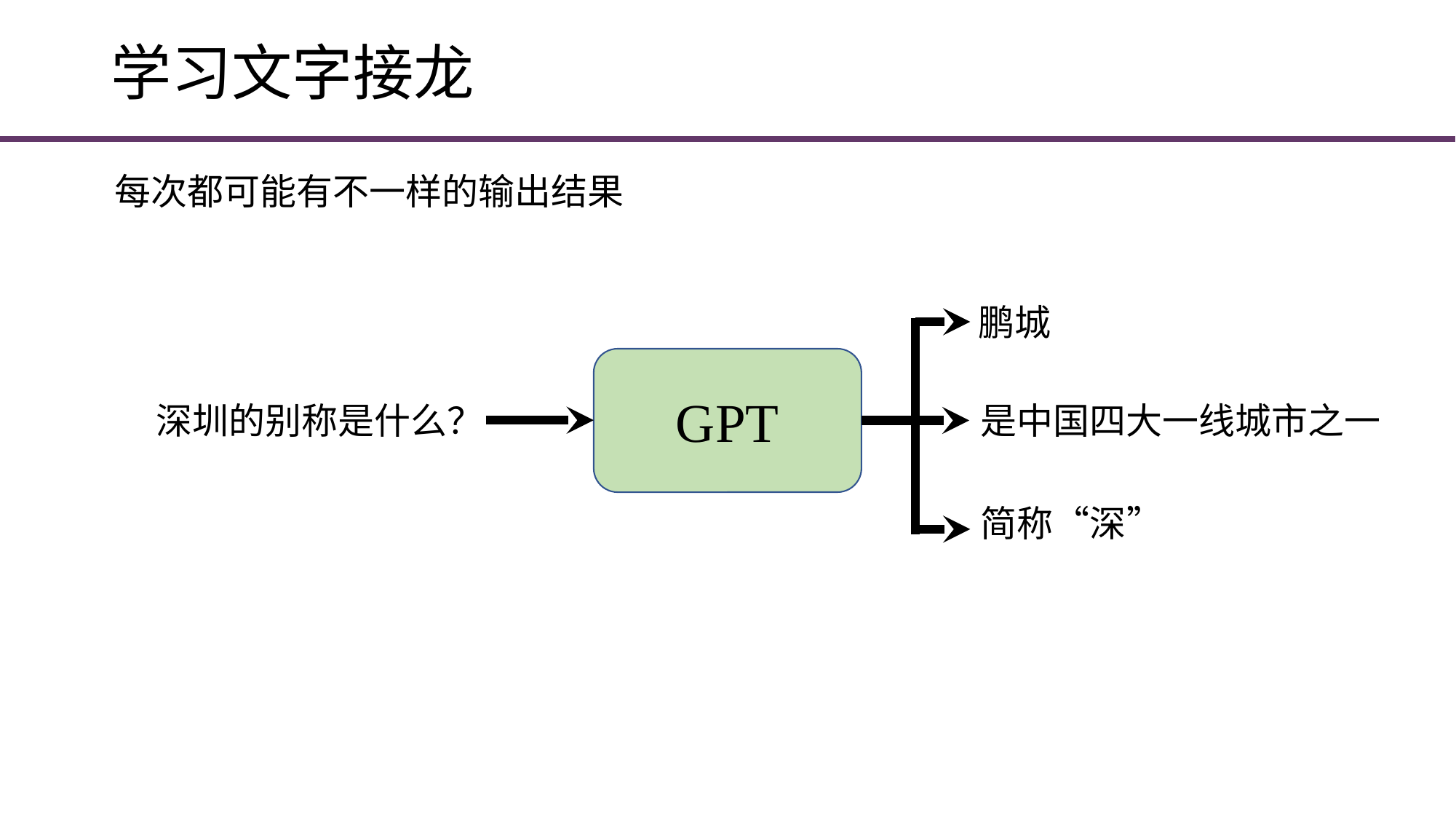

# 学习文字接龙
每次都可能有不一样的输出结果
鹏城
GPT
是中国四大一线城市之一
深圳的别称是什么？
简称“深”